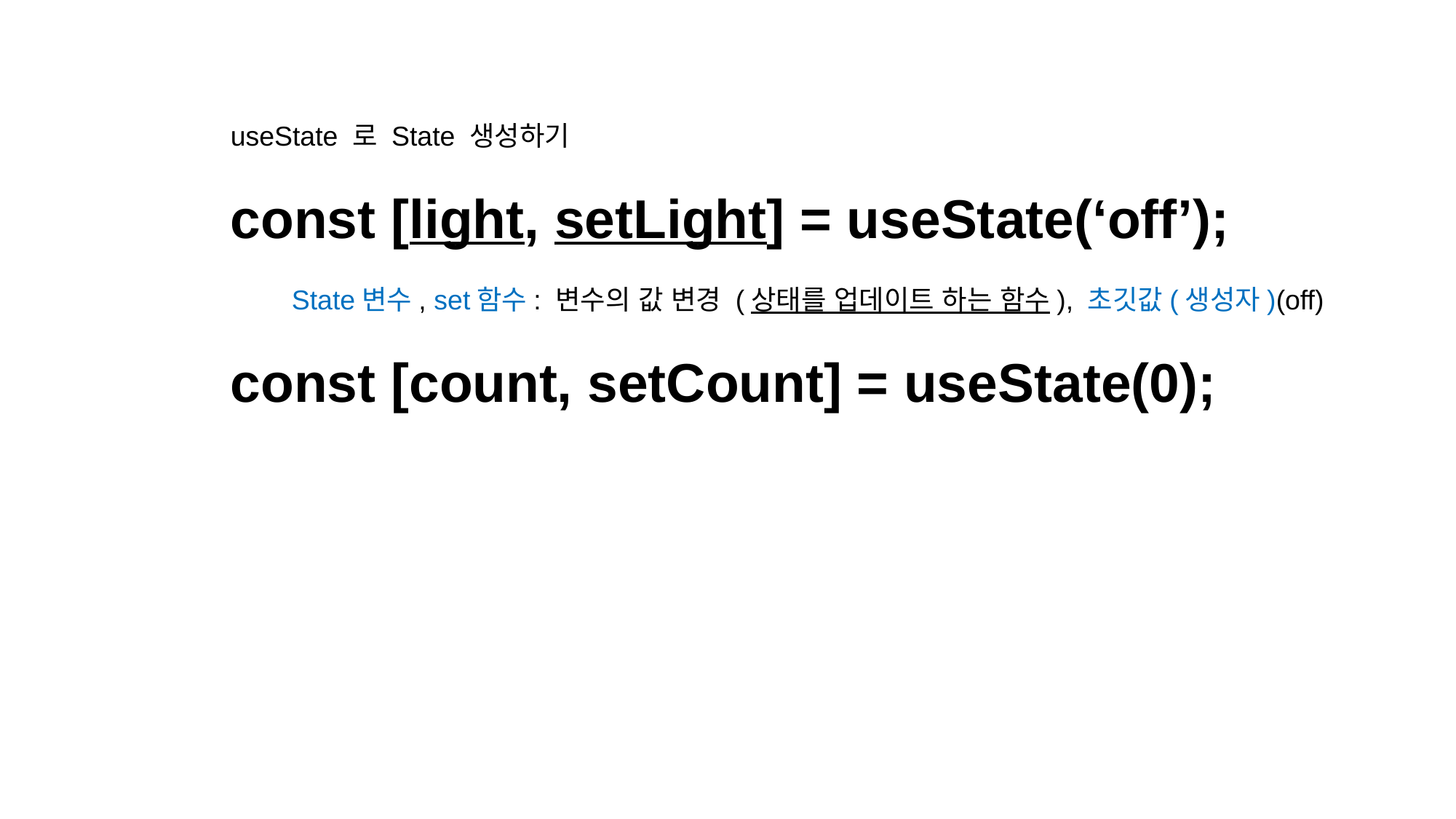

useState 로 State 생성하기

const [light, setLight] = useState(‘off’);

        State변수, set함수: 변수의 값 변경 (상태를 업데이트 하는 함수), 초깃값(생성자)(off)

const [count, setCount] = useState(0);